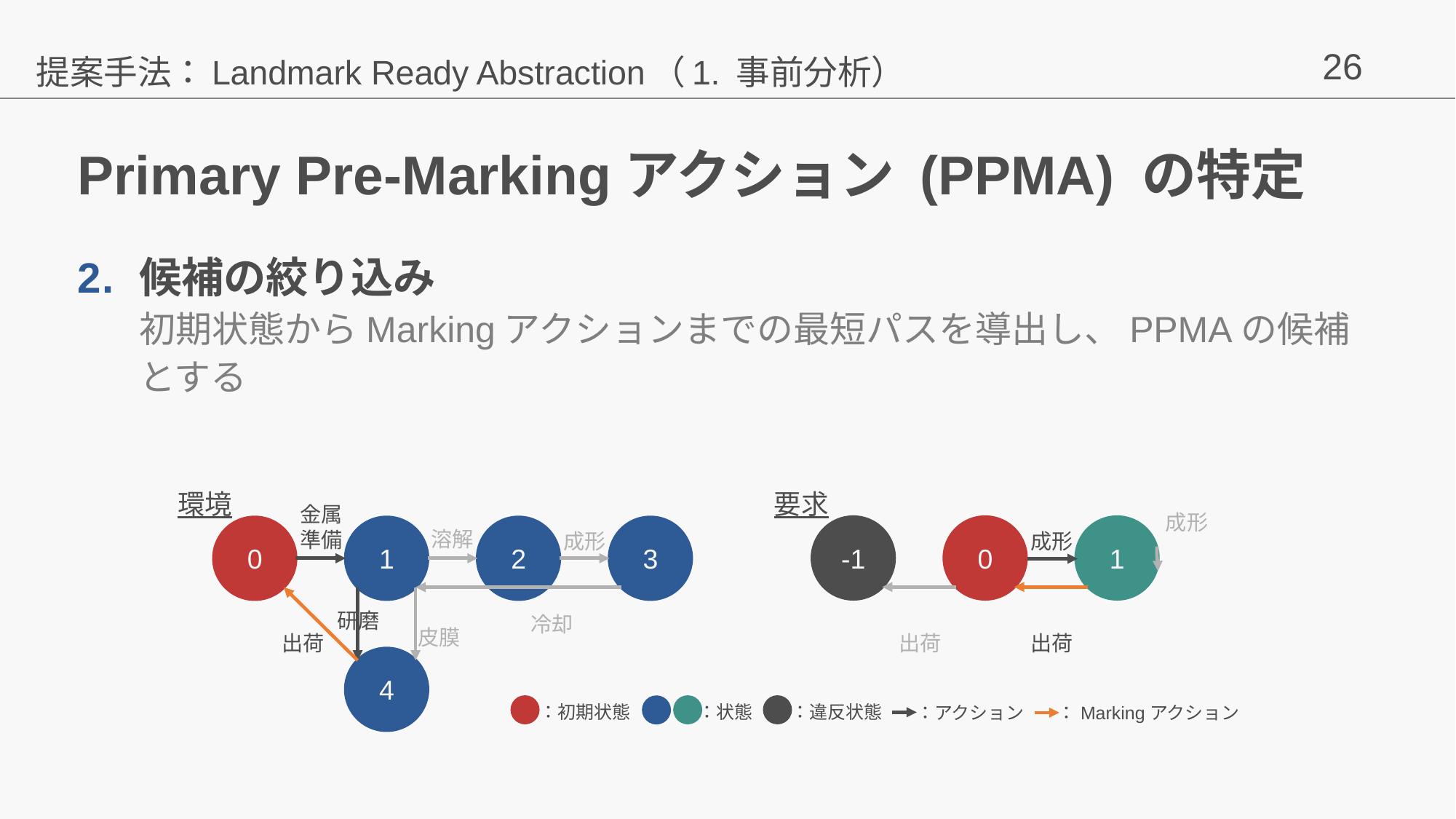

提案手法：Landmark Ready Abstraction（1. 事前分析）
# Primary Pre-Markingアクション (PPMA) の特定
候補の絞り込み
初期状態からMarkingアクションまでの最短パスを導出し、PPMAの候補とする
環境
要求
金属
準備
成形
-1
0
1
0
1
2
3
溶解
成形
成形
研磨
冷却
皮膜
出荷
出荷
出荷
4
：初期状態
：状態
：違反状態
：アクション
：Markingアクション